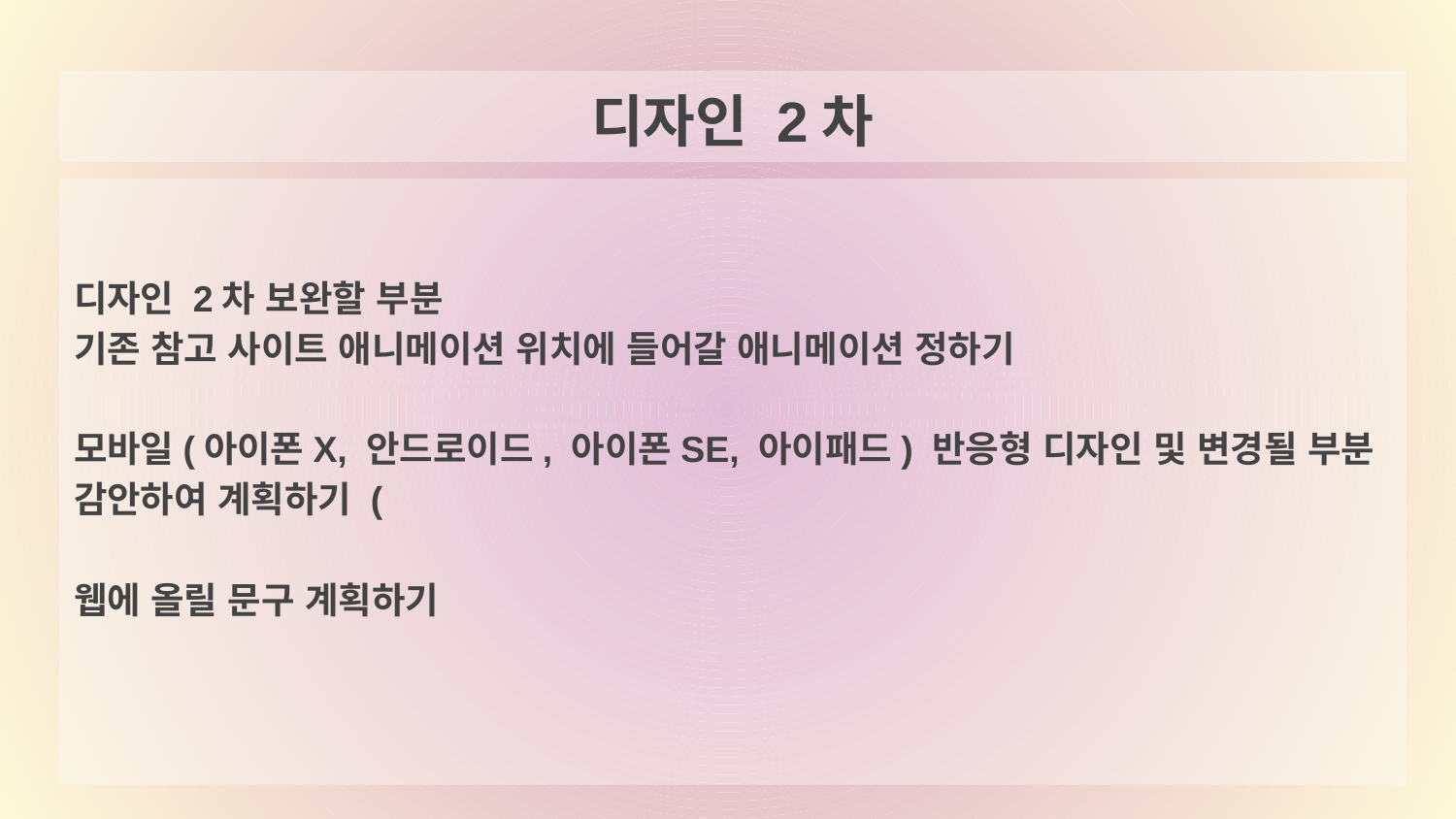

# 디자인 2차

디자인 2차 보완할 부분
기존 참고 사이트 애니메이션 위치에 들어갈 애니메이션 정하기
모바일(아이폰X, 안드로이드, 아이폰SE, 아이패드) 반응형 디자인 및 변경될 부분 감안하여 계획하기 (
웹에 올릴 문구 계획하기